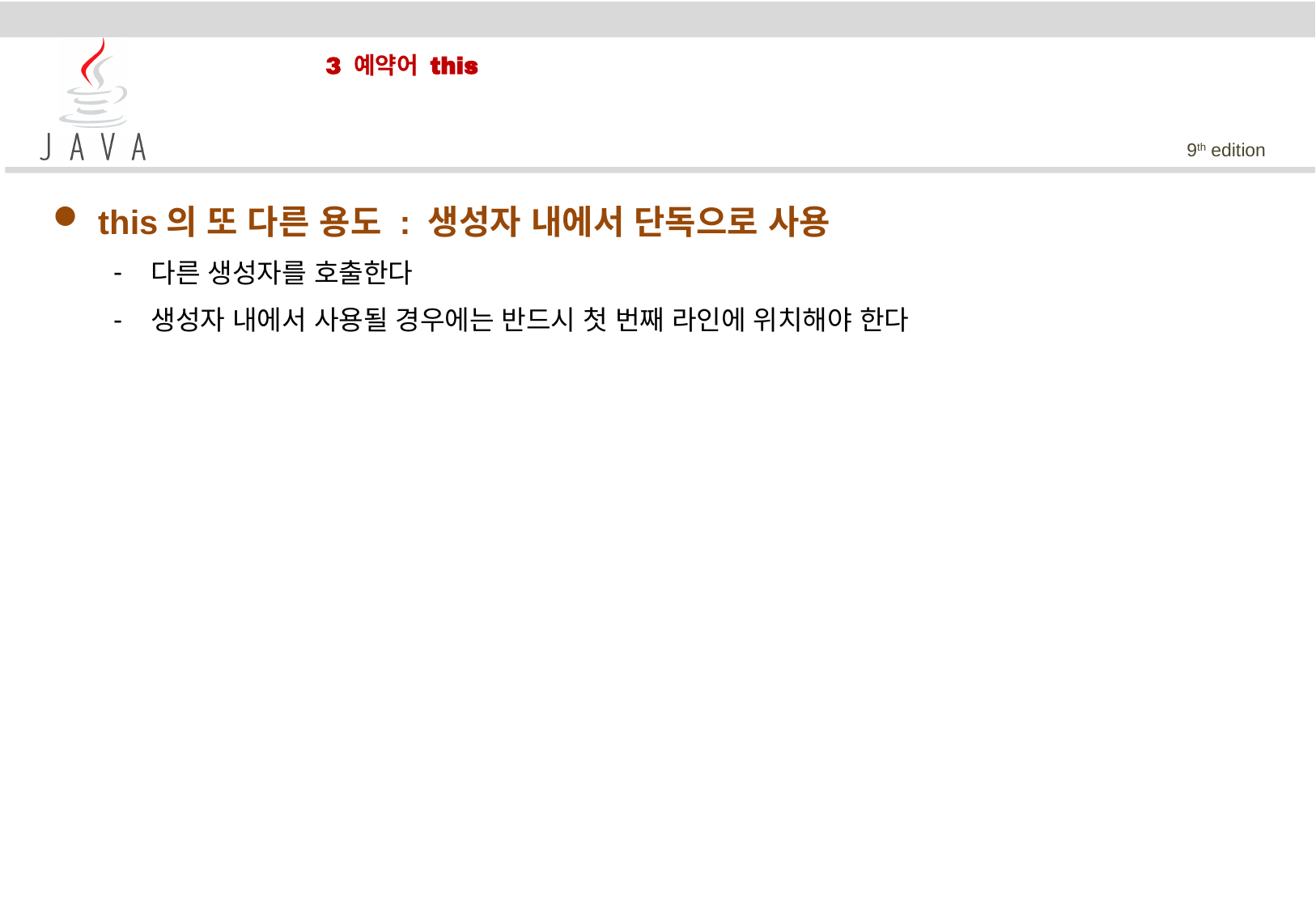

# 3 예약어 this

this의 또 다른 용도 : 생성자 내에서 단독으로 사용
다른 생성자를 호출한다
생성자 내에서 사용될 경우에는 반드시 첫 번째 라인에 위치해야 한다